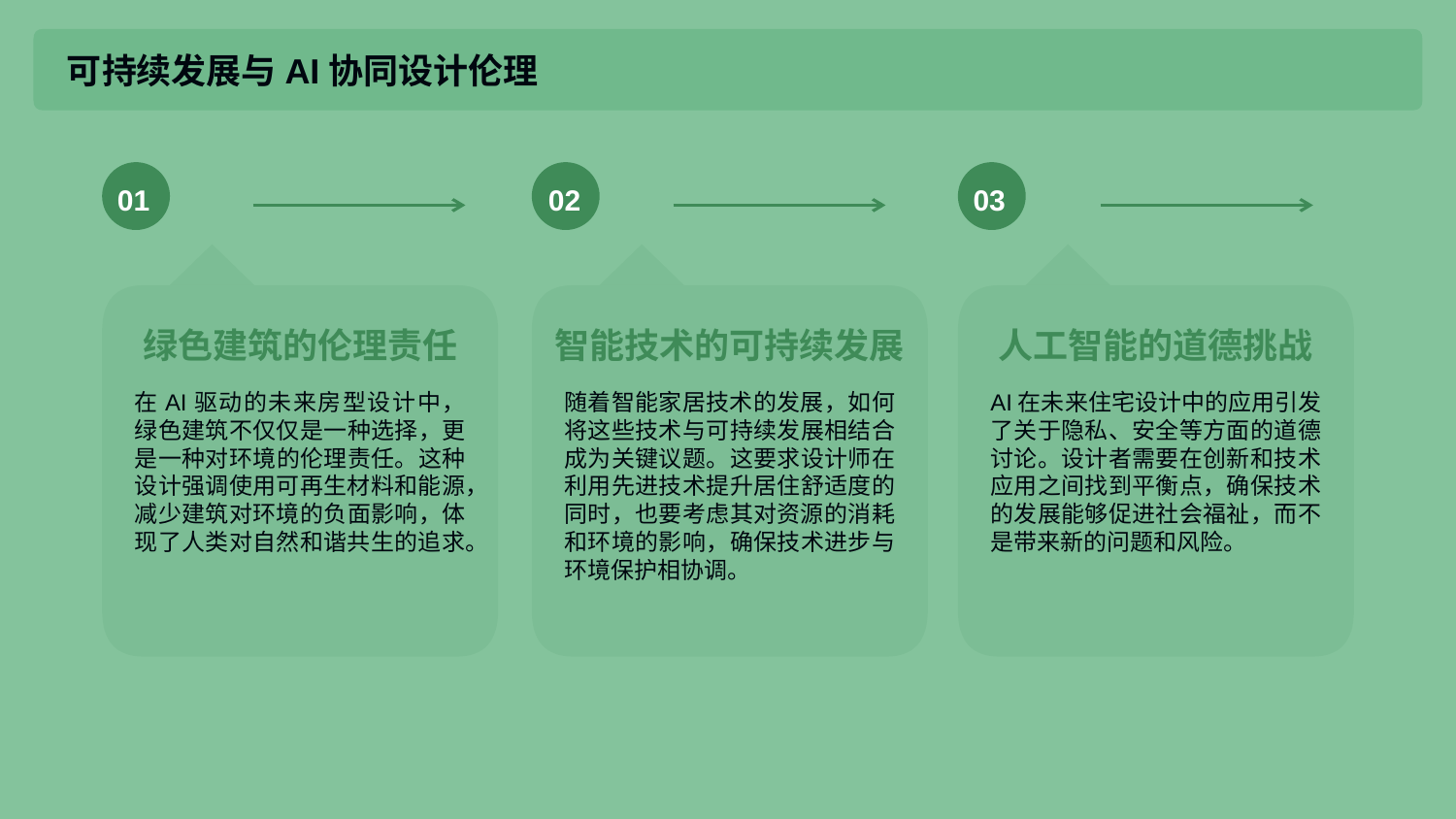

可持续发展与AI协同设计伦理

01
02
03

绿色建筑的伦理责任
智能技术的可持续发展
人工智能的道德挑战
在AI驱动的未来房型设计中，绿色建筑不仅仅是一种选择，更是一种对环境的伦理责任。这种设计强调使用可再生材料和能源，减少建筑对环境的负面影响，体现了人类对自然和谐共生的追求。
随着智能家居技术的发展，如何将这些技术与可持续发展相结合成为关键议题。这要求设计师在利用先进技术提升居住舒适度的同时，也要考虑其对资源的消耗和环境的影响，确保技术进步与环境保护相协调。
AI在未来住宅设计中的应用引发了关于隐私、安全等方面的道德讨论。设计者需要在创新和技术应用之间找到平衡点，确保技术的发展能够促进社会福祉，而不是带来新的问题和风险。